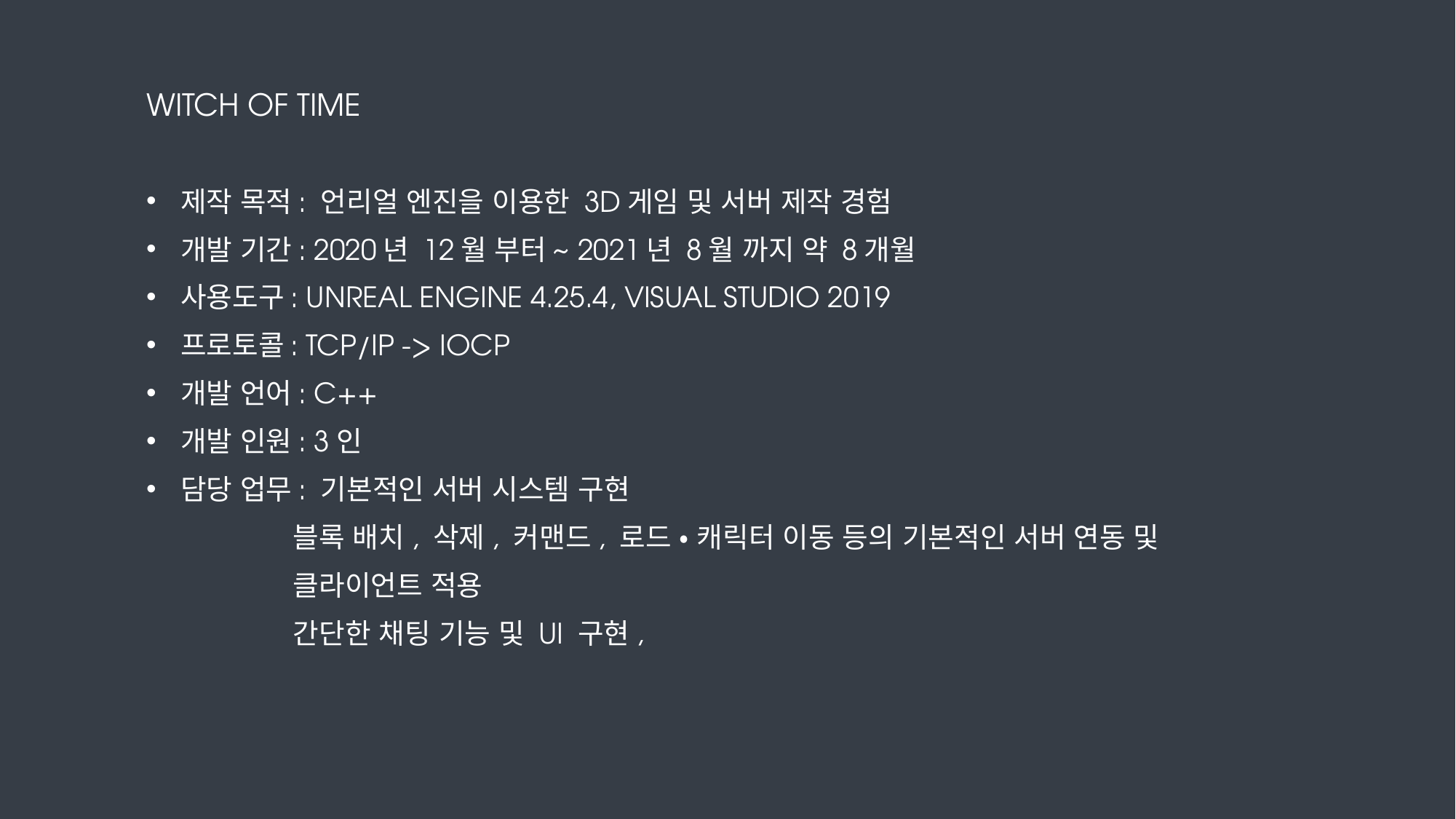

Witch of time
제작 목적: 언리얼 엔진을 이용한 3D게임 및 서버 제작 경험
개발 기간: 2020년 12월 부터~ 2021년 8월 까지 약 8개월
사용도구: UNREAL ENGINE 4.25.4, VISUAL STUDIO 2019
프로토콜: TCP/IP -> IOCP
개발 언어: C++
개발 인원: 3인
담당 업무: 기본적인 서버 시스템 구현
 		     블록 배치, 삭제, 커맨드, 로드 • 캐릭터 이동 등의 기본적인 서버 연동 및
		     클라이언트 적용
		     간단한 채팅 기능 및 UI 구현,